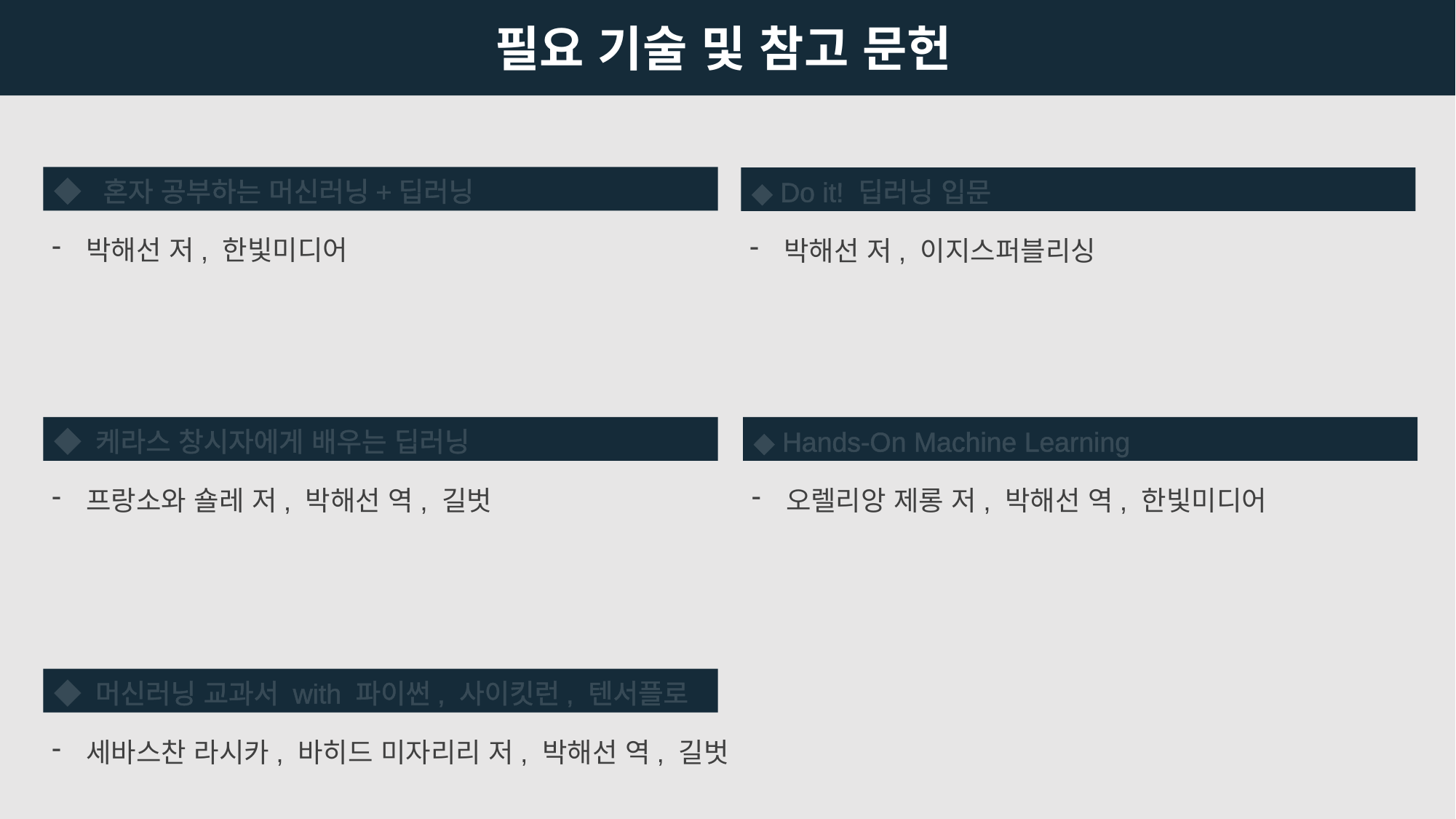

필요 기술 및 참고 문헌

◆  혼자 공부하는 머신러닝+딥러닝
박해선 저, 한빛미디어

◆ Do it! 딥러닝 입문
박해선 저, 이지스퍼블리싱

◆ 케라스 창시자에게 배우는 딥러닝
프랑소와 숄레 저, 박해선 역, 길벗

◆ Hands-On Machine Learning
오렐리앙 제롱 저, 박해선 역, 한빛미디어

◆ 머신러닝 교과서 with 파이썬, 사이킷런, 텐서플로
세바스찬 라시카, 바히드 미자리리 저, 박해선 역, 길벗